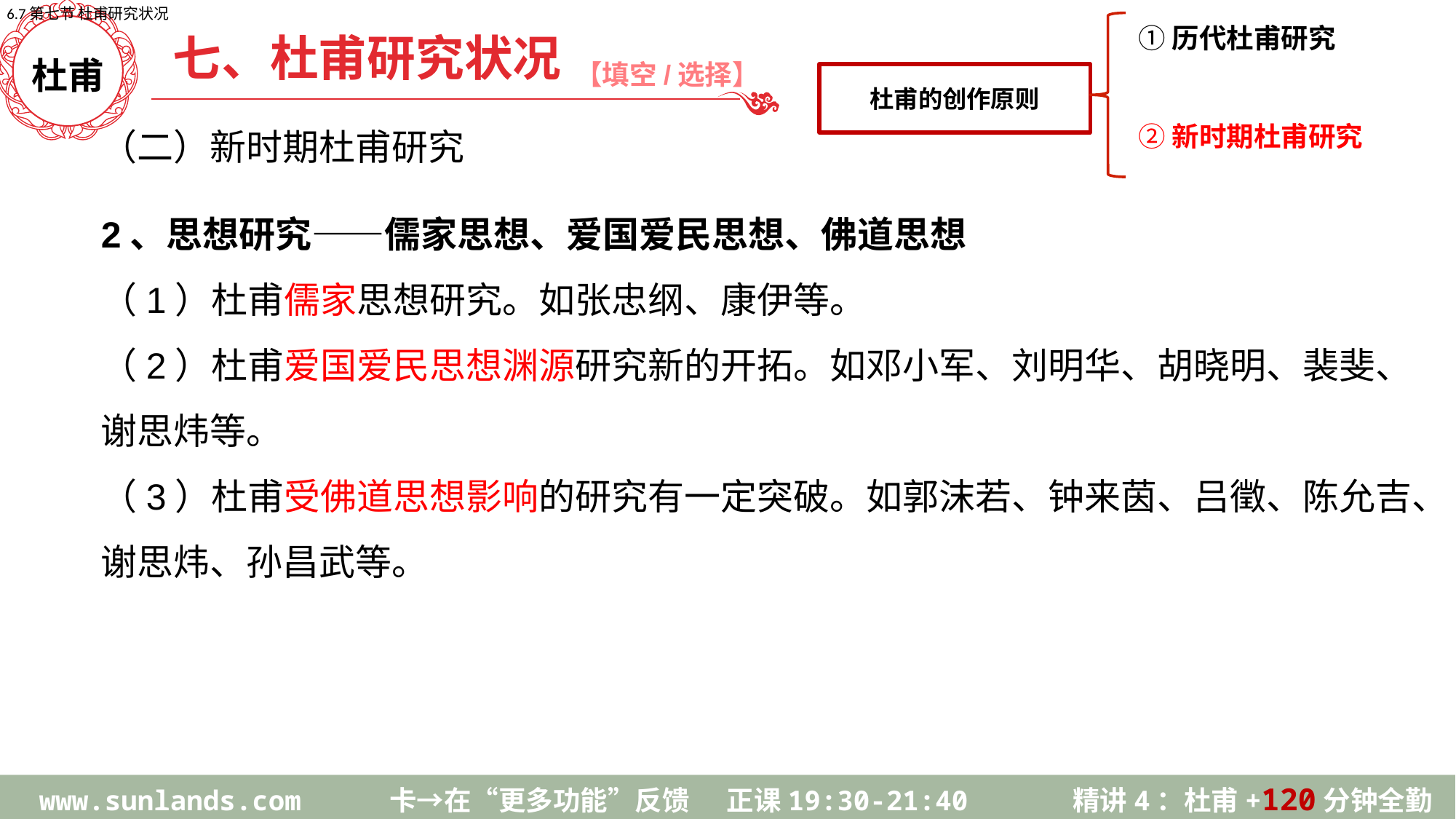

6.7第七节 杜甫研究状况

杜甫的创作原则
①历代杜甫研究

②新时期杜甫研究

七、杜甫研究状况
【填空/选择】
杜甫
（二）新时期杜甫研究
2、思想研究——儒家思想、爱国爱民思想、佛道思想
（1）杜甫儒家思想研究。如张忠纲、康伊等。
（2）杜甫爱国爱民思想渊源研究新的开拓。如邓小军、刘明华、胡晓明、裴斐、谢思炜等。
（3）杜甫受佛道思想影响的研究有一定突破。如郭沫若、钟来茵、吕徵、陈允吉、谢思炜、孙昌武等。